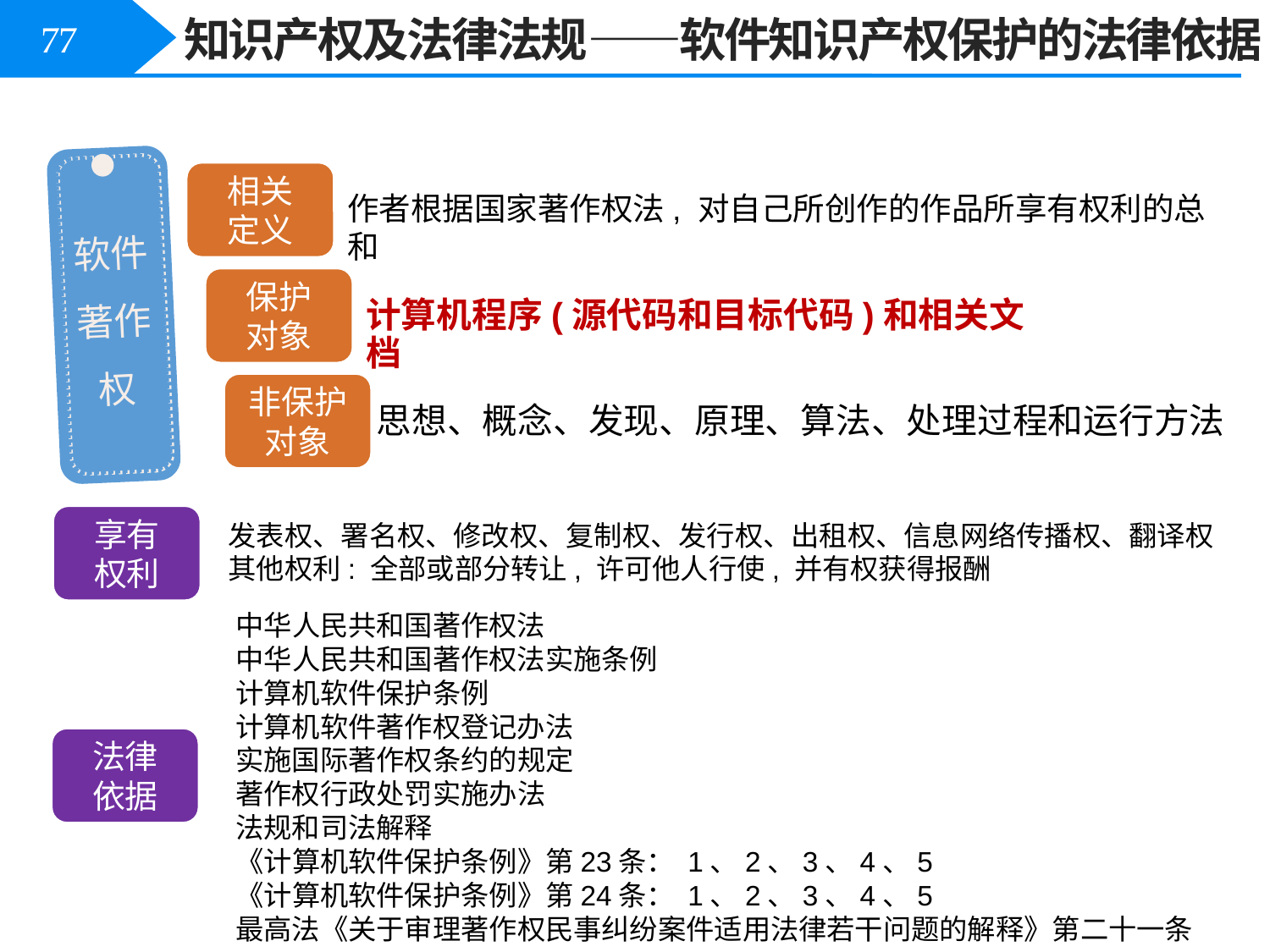

知识产权及法律法规——软件知识产权保护的法律依据
77

相关
定义
作者根据国家著作权法, 对自己所创作的作品所享有权利的总和
软件著作权
保护
对象
计算机程序(源代码和目标代码)和相关文档
非保护对象
思想、概念、发现、原理、算法、处理过程和运行方法
享有
权利
发表权、署名权、修改权、复制权、发行权、出租权、信息网络传播权、翻译权
其他权利: 全部或部分转让, 许可他人行使, 并有权获得报酬
中华人民共和国著作权法
中华人民共和国著作权法实施条例
计算机软件保护条例
计算机软件著作权登记办法
实施国际著作权条约的规定
著作权行政处罚实施办法
法规和司法解释
《计算机软件保护条例》第23条： 1、2、3、4、5
《计算机软件保护条例》第24条： 1、2、3、4、5
最高法《关于审理著作权民事纠纷案件适用法律若干问题的解释》第二十一条
法律
依据